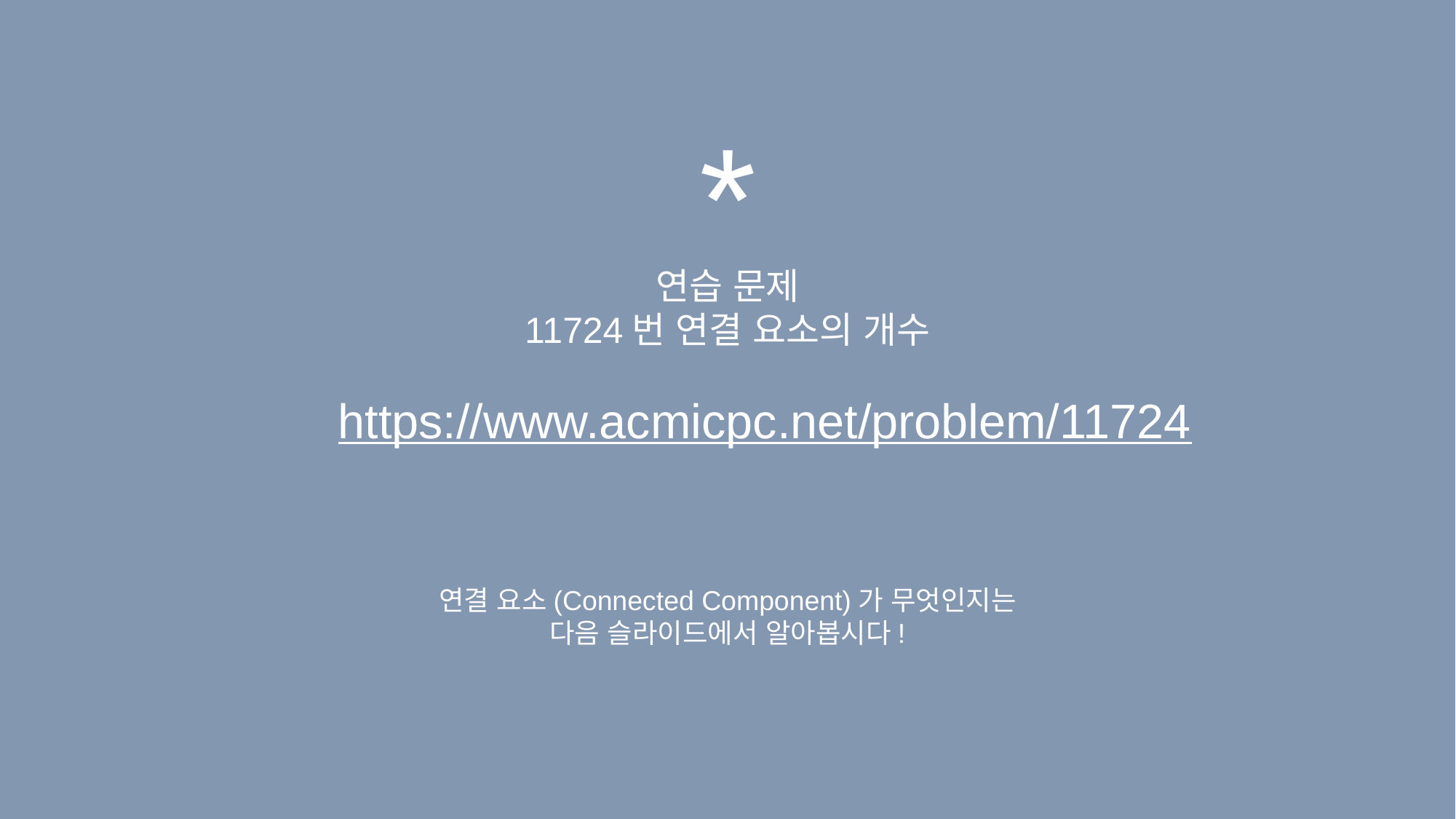

*
연습 문제
11724번 연결 요소의 개수

https://www.acmicpc.net/problem/11724

연결 요소(Connected Component)가 무엇인지는
다음 슬라이드에서 알아봅시다!